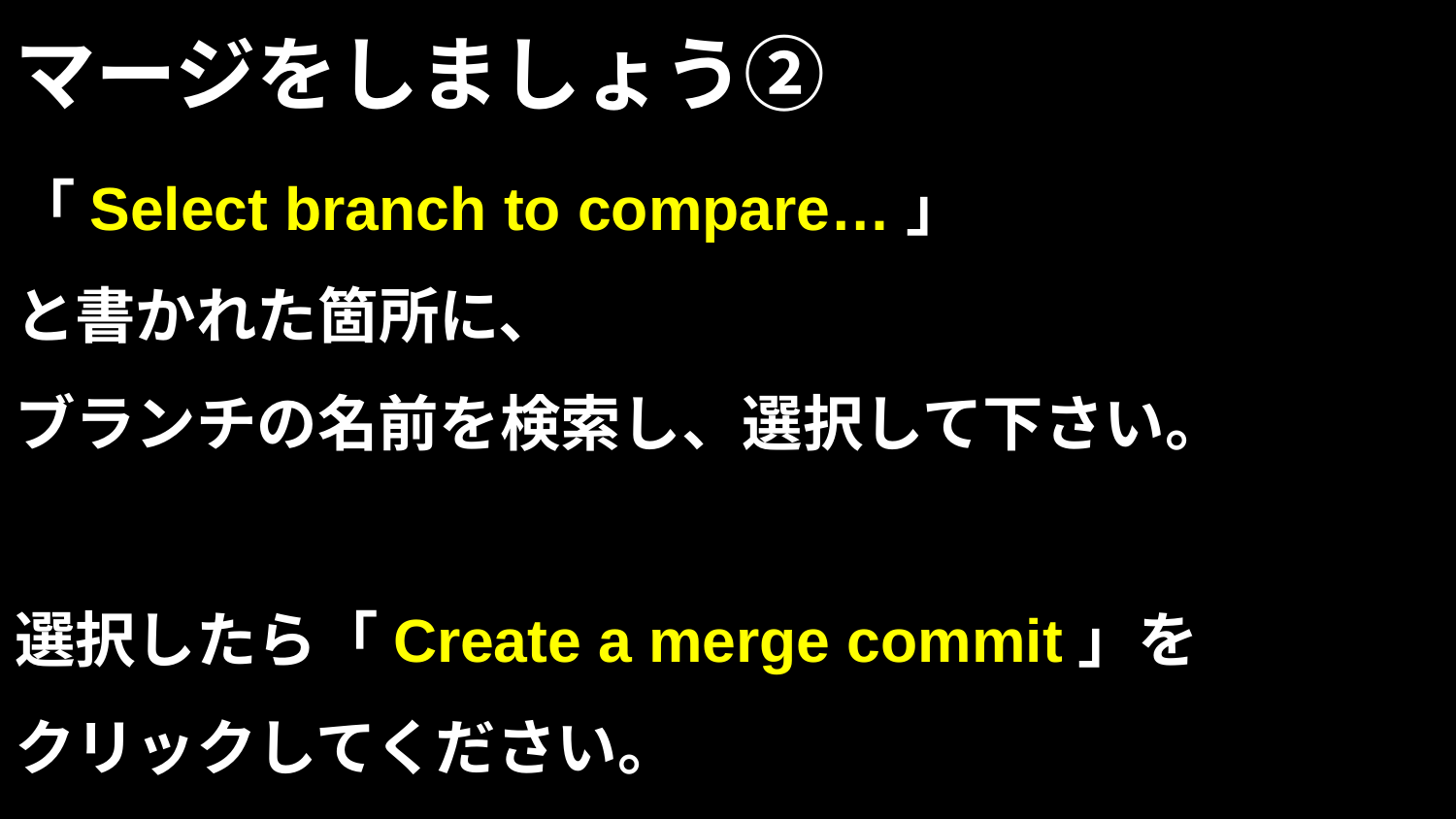

# マージをしましょう②
「Select branch to compare…」
と書かれた箇所に、
ブランチの名前を検索し、選択して下さい。

選択したら「Create a merge commit」を
クリックしてください。